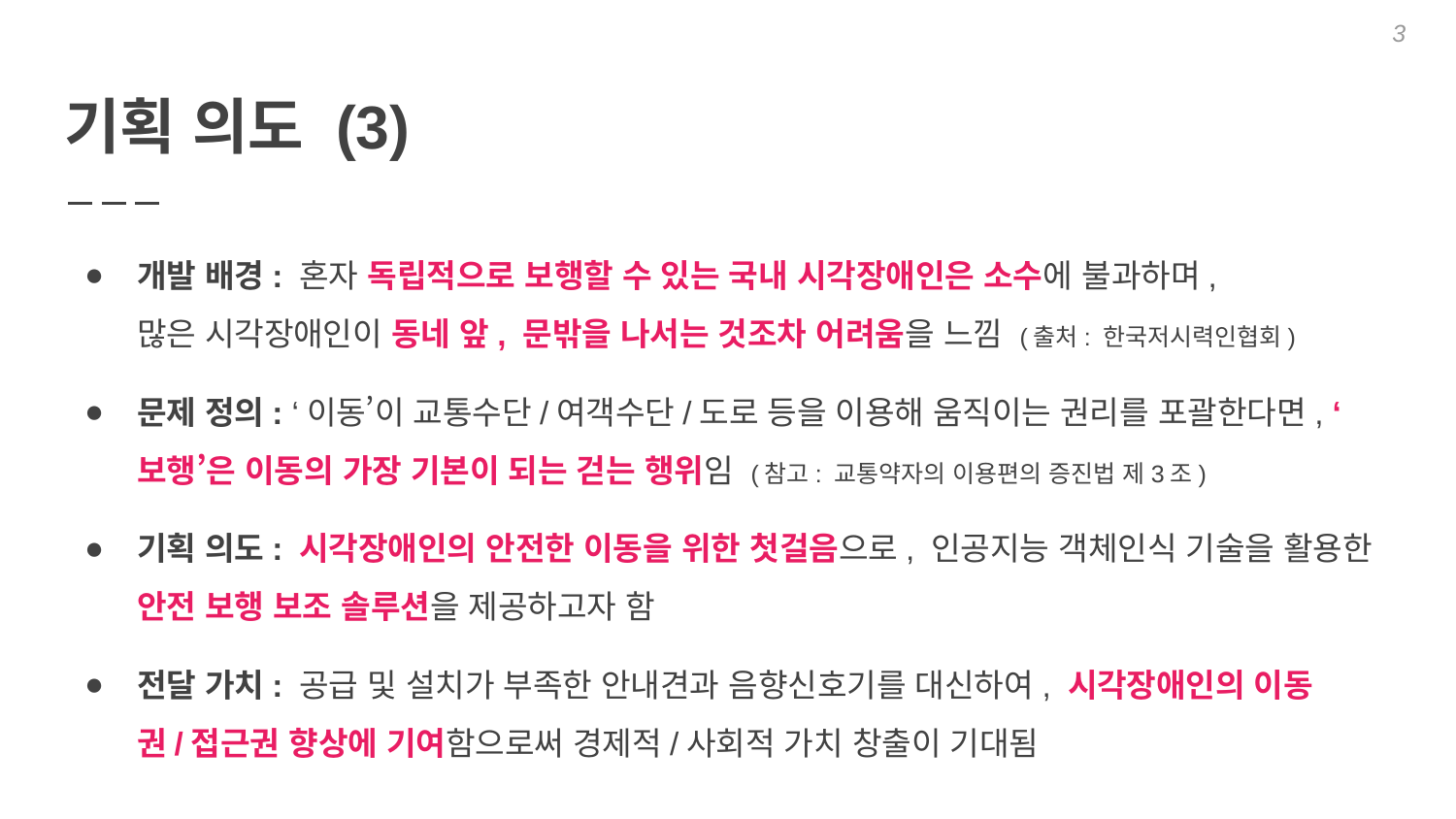

3
# 기획 의도 (3)
개발 배경: 혼자 독립적으로 보행할 수 있는 국내 시각장애인은 소수에 불과하며,
많은 시각장애인이 동네 앞, 문밖을 나서는 것조차 어려움을 느낌 (출처: 한국저시력인협회)
문제 정의: ‘이동’이 교통수단/여객수단/도로 등을 이용해 움직이는 권리를 포괄한다면, ‘보행’은 이동의 가장 기본이 되는 걷는 행위임 (참고: 교통약자의 이용편의 증진법 제3조)
기획 의도: 시각장애인의 안전한 이동을 위한 첫걸음으로, 인공지능 객체인식 기술을 활용한 안전 보행 보조 솔루션을 제공하고자 함
전달 가치: 공급 및 설치가 부족한 안내견과 음향신호기를 대신하여, 시각장애인의 이동권/접근권 향상에 기여함으로써 경제적/사회적 가치 창출이 기대됨